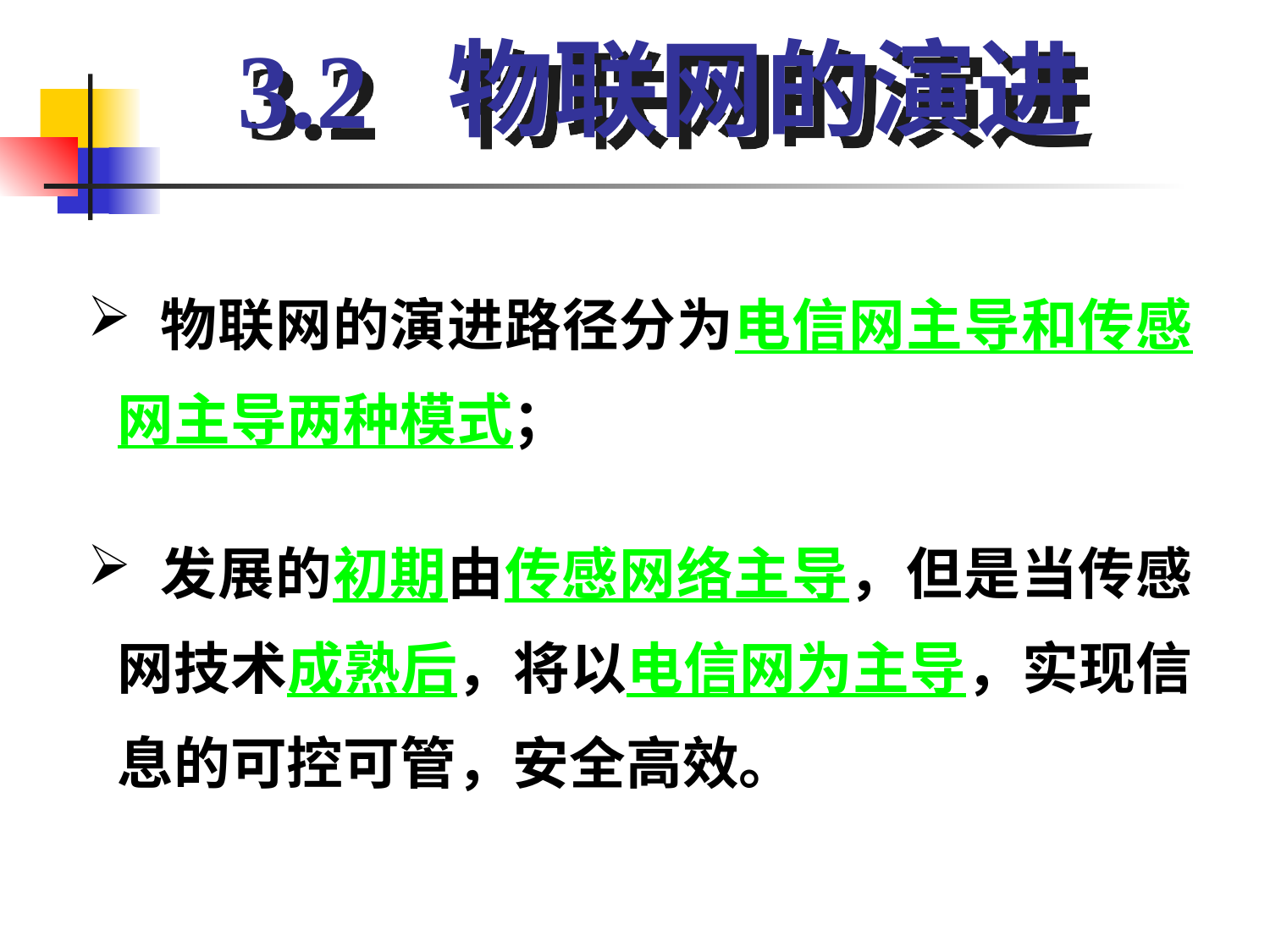

3.2  物联网的演进
 物联网的演进路径分为电信网主导和传感网主导两种模式；

 发展的初期由传感网络主导，但是当传感网技术成熟后，将以电信网为主导，实现信息的可控可管，安全高效。